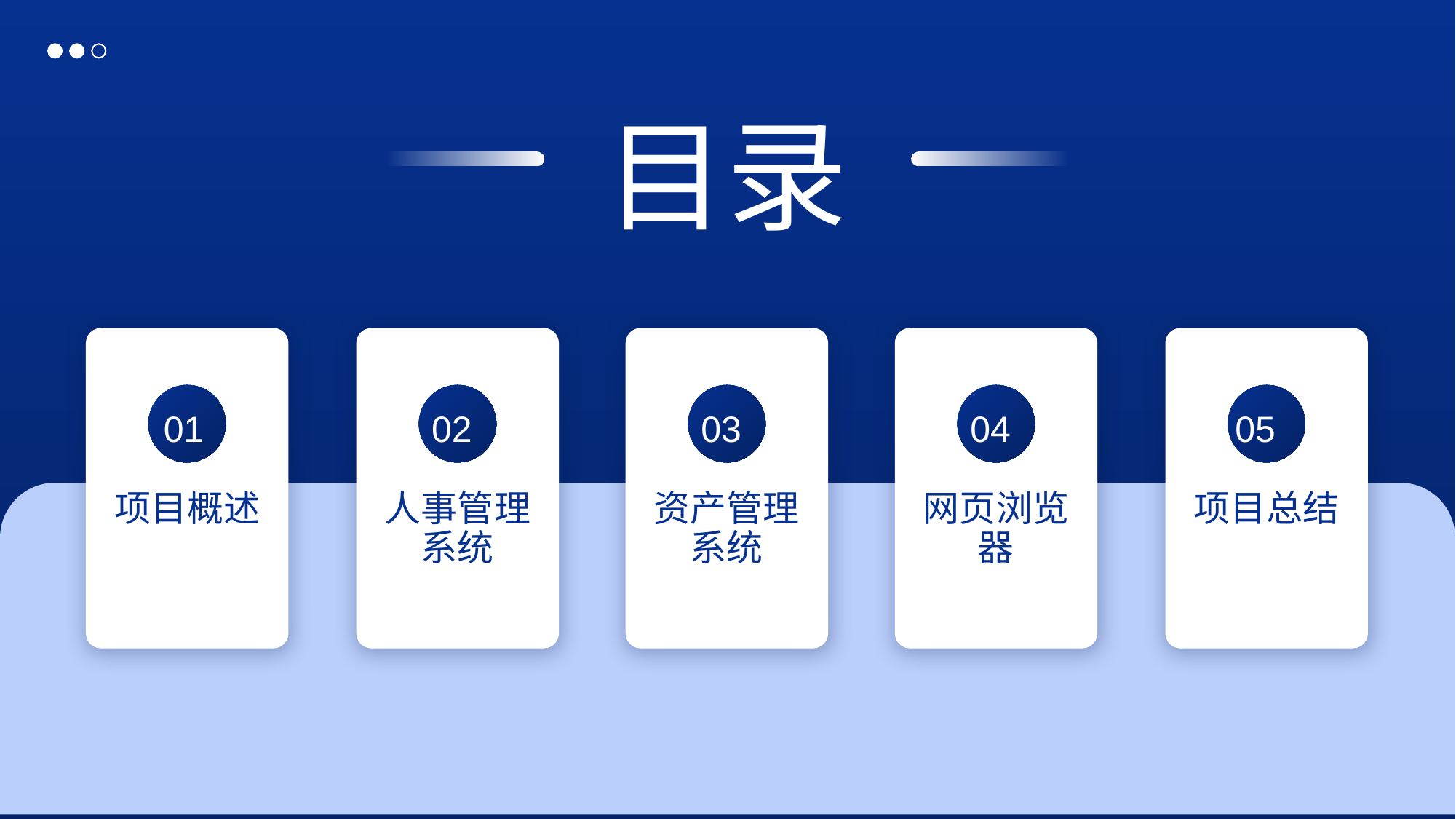

目录

CONTENTS

01
02
03
04
05

项目概述
人事管理系统
资产管理系统
网页浏览器
项目总结